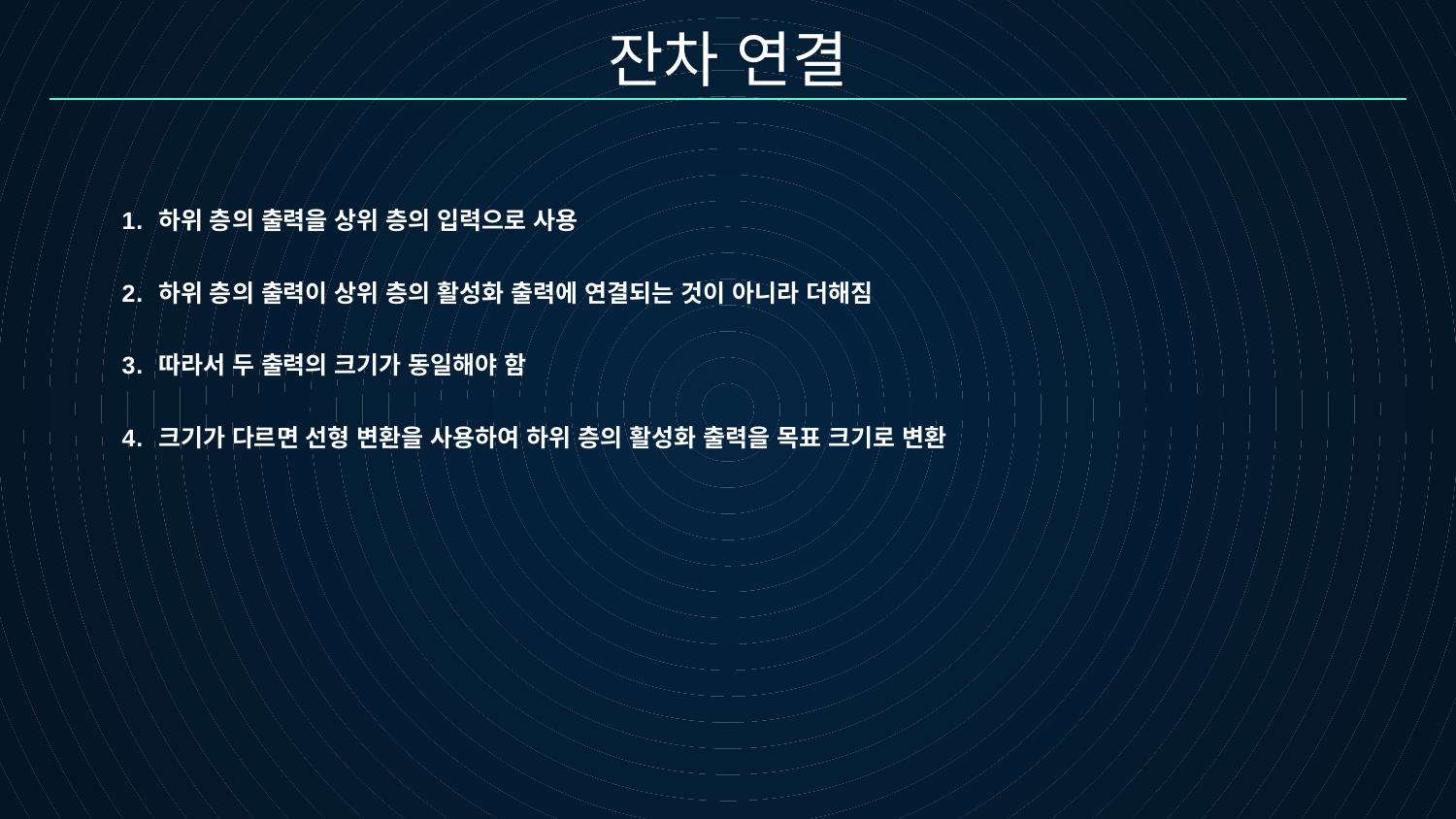

잔차 연결
하위 층의 출력을 상위 층의 입력으로 사용
하위 층의 출력이 상위 층의 활성화 출력에 연결되는 것이 아니라 더해짐
따라서 두 출력의 크기가 동일해야 함
크기가 다르면 선형 변환을 사용하여 하위 층의 활성화 출력을 목표 크기로 변환